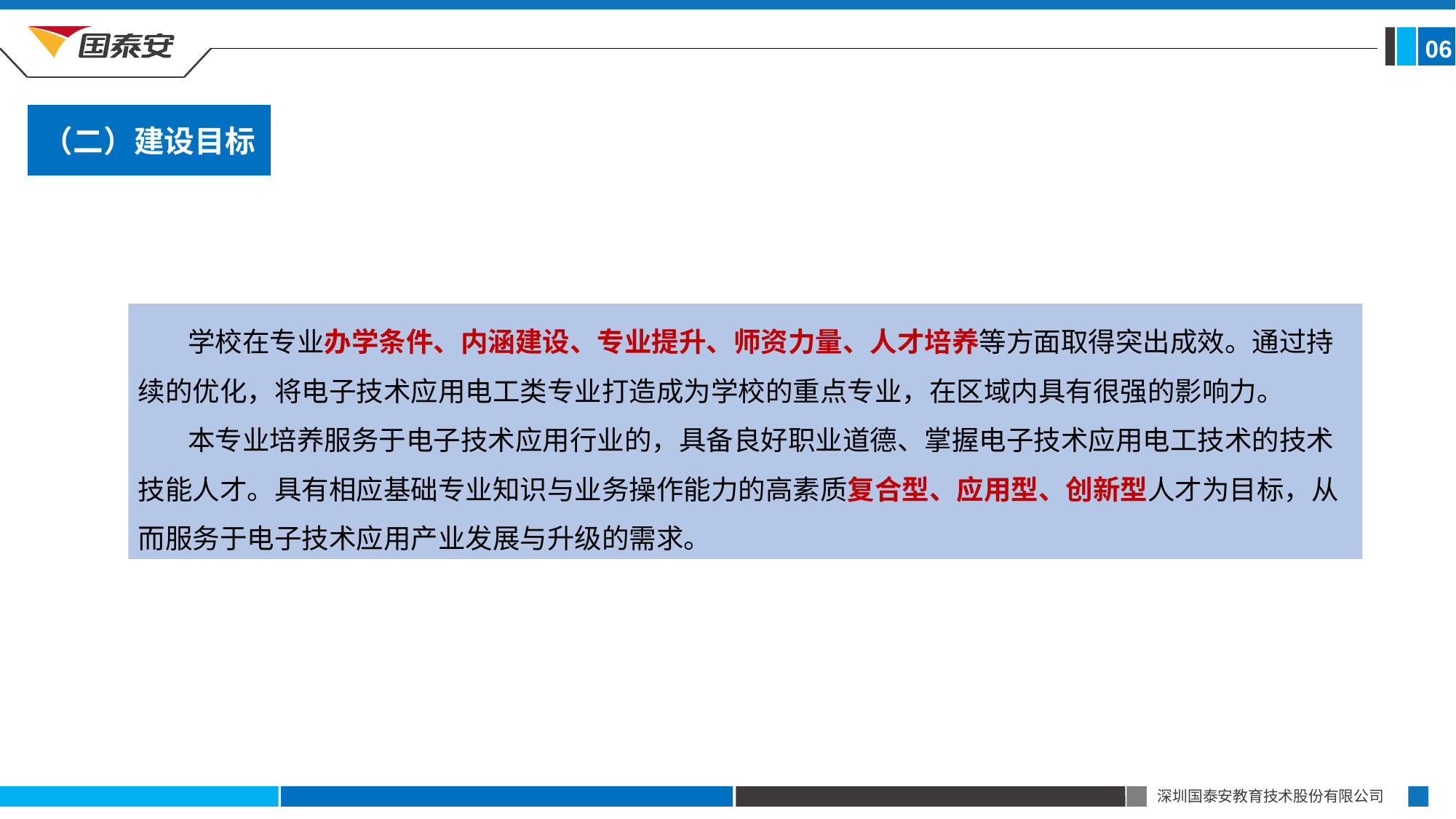

06
（二）建设目标
       学校在专业办学条件、内涵建设、专业提升、师资力量、人才培养等方面取得突出成效。通过持续的优化，将电子技术应用电工类专业打造成为学校的重点专业，在区域内具有很强的影响力。
       本专业培养服务于电子技术应用行业的，具备良好职业道德、掌握电子技术应用电工技术的技术技能人才。具有相应基础专业知识与业务操作能力的高素质复合型、应用型、创新型人才为目标，从而服务于电子技术应用产业发展与升级的需求。